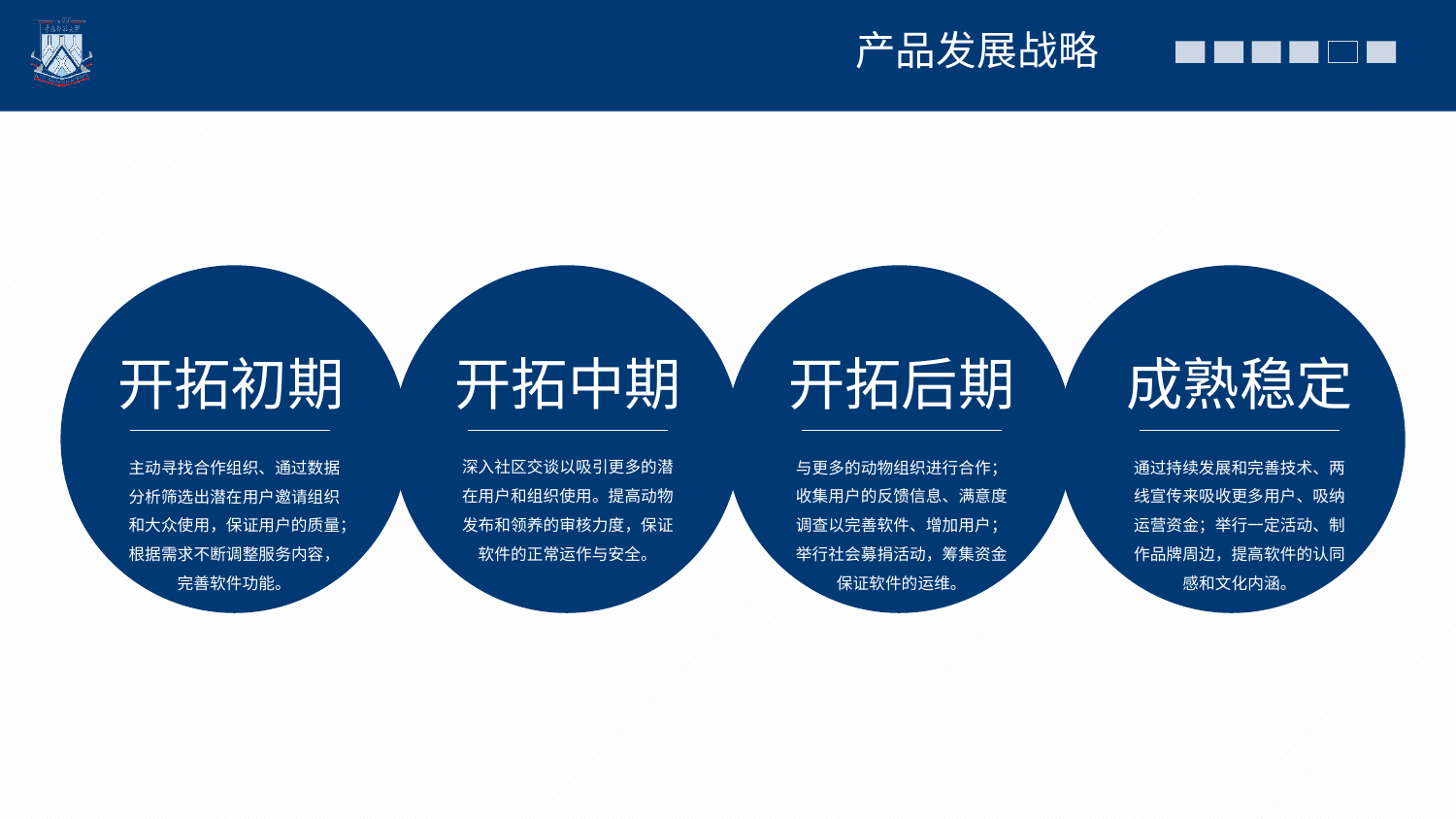

产品发展战略

开拓初期
主动寻找合作组织、通过数据分析筛选出潜在用户邀请组织和大众使用，保证用户的质量；根据需求不断调整服务内容，完善软件功能。

深入社区交谈以吸引更多的潜在用户和组织使用。提高动物发布和领养的审核力度，保证软件的正常运作与安全。

与更多的动物组织进行合作；收集用户的反馈信息、满意度调查以完善软件、增加用户；举行社会募捐活动，筹集资金保证软件的运维。

通过持续发展和完善技术、两线宣传来吸收更多用户、吸纳运营资金；举行一定活动、制作品牌周边，提高软件的认同感和文化内涵。
开拓中期
开拓后期
成熟稳定